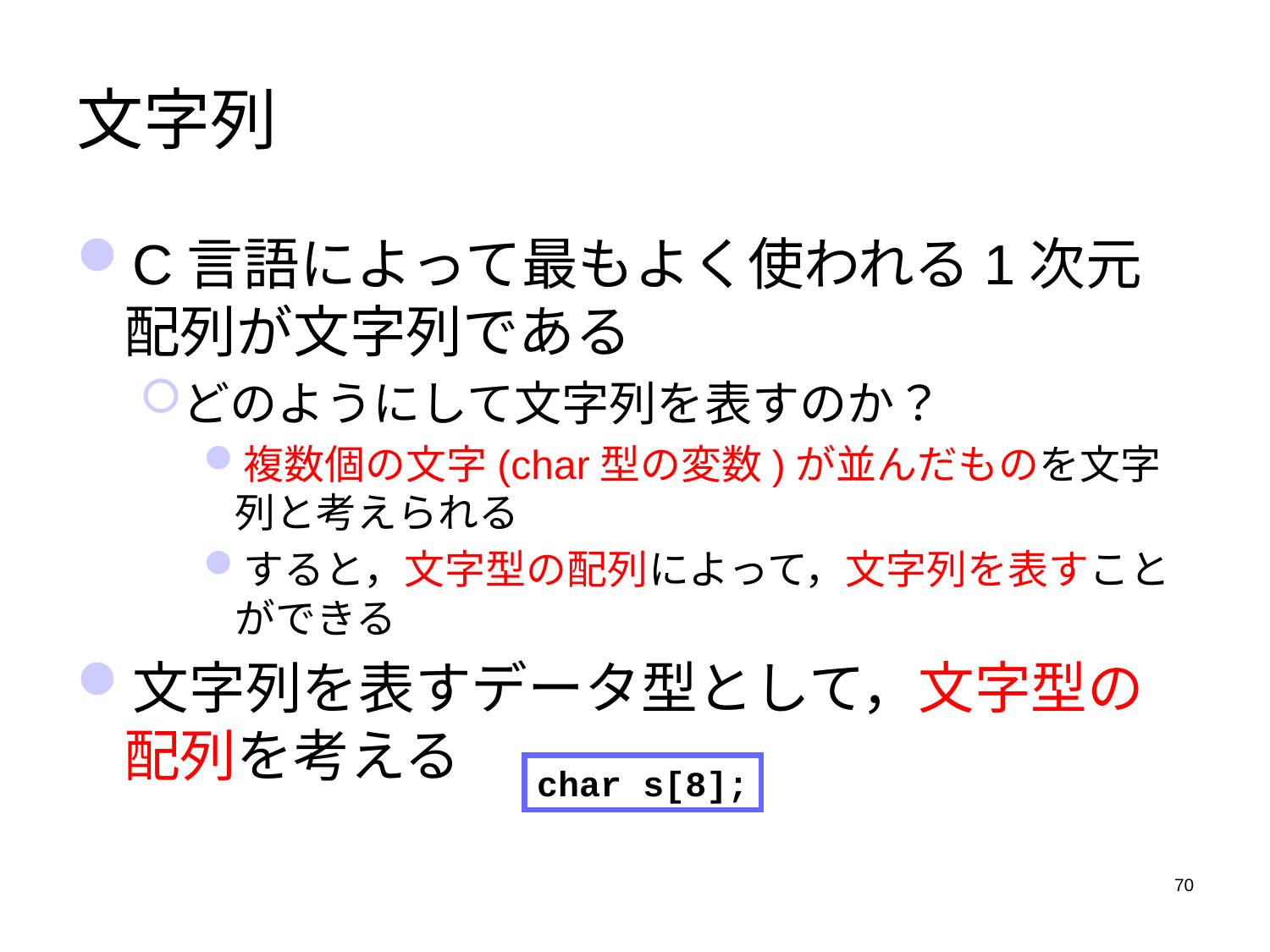

# 文字列
C言語によって最もよく使われる1次元配列が文字列である
どのようにして文字列を表すのか？
複数個の文字(char型の変数)が並んだものを文字列と考えられる
すると，文字型の配列によって，文字列を表すことができる
文字列を表すデータ型として，文字型の配列を考える

char s[8];
70